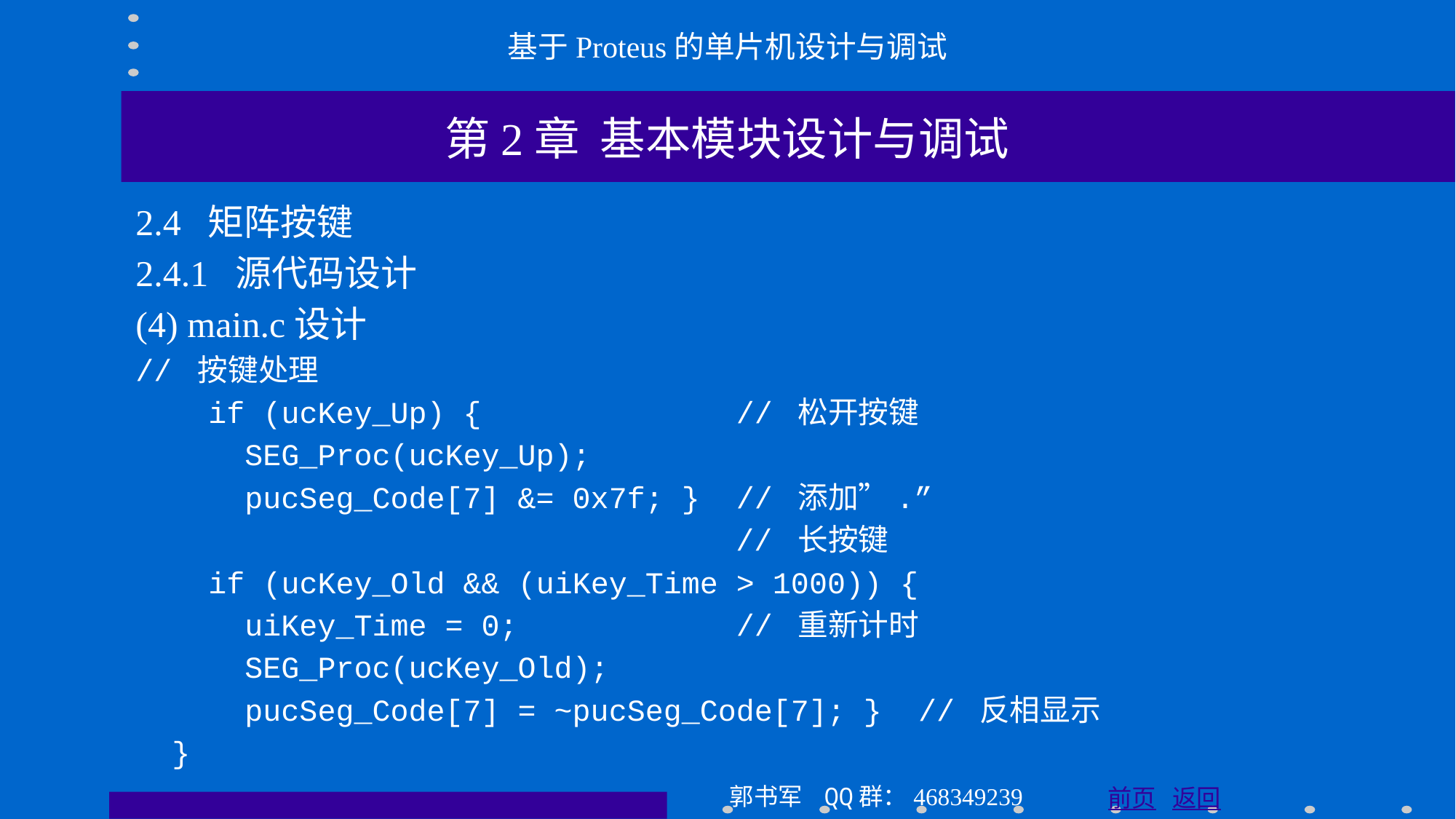

基于Proteus的单片机设计与调试
第2章  基本模块设计与调试
2.4  矩阵按键
2.4.1  源代码设计
(4) main.c设计
// 按键处理
    if (ucKey_Up) {              // 松开按键
      SEG_Proc(ucKey_Up);
      pucSeg_Code[7] &= 0x7f; }  // 添加”.”
                                 // 长按键
    if (ucKey_Old && (uiKey_Time > 1000)) {
      uiKey_Time = 0;            // 重新计时
      SEG_Proc(ucKey_Old);
      pucSeg_Code[7] = ~pucSeg_Code[7]; }  // 反相显示
  }

郭书军   QQ群：468349239
前页   返回